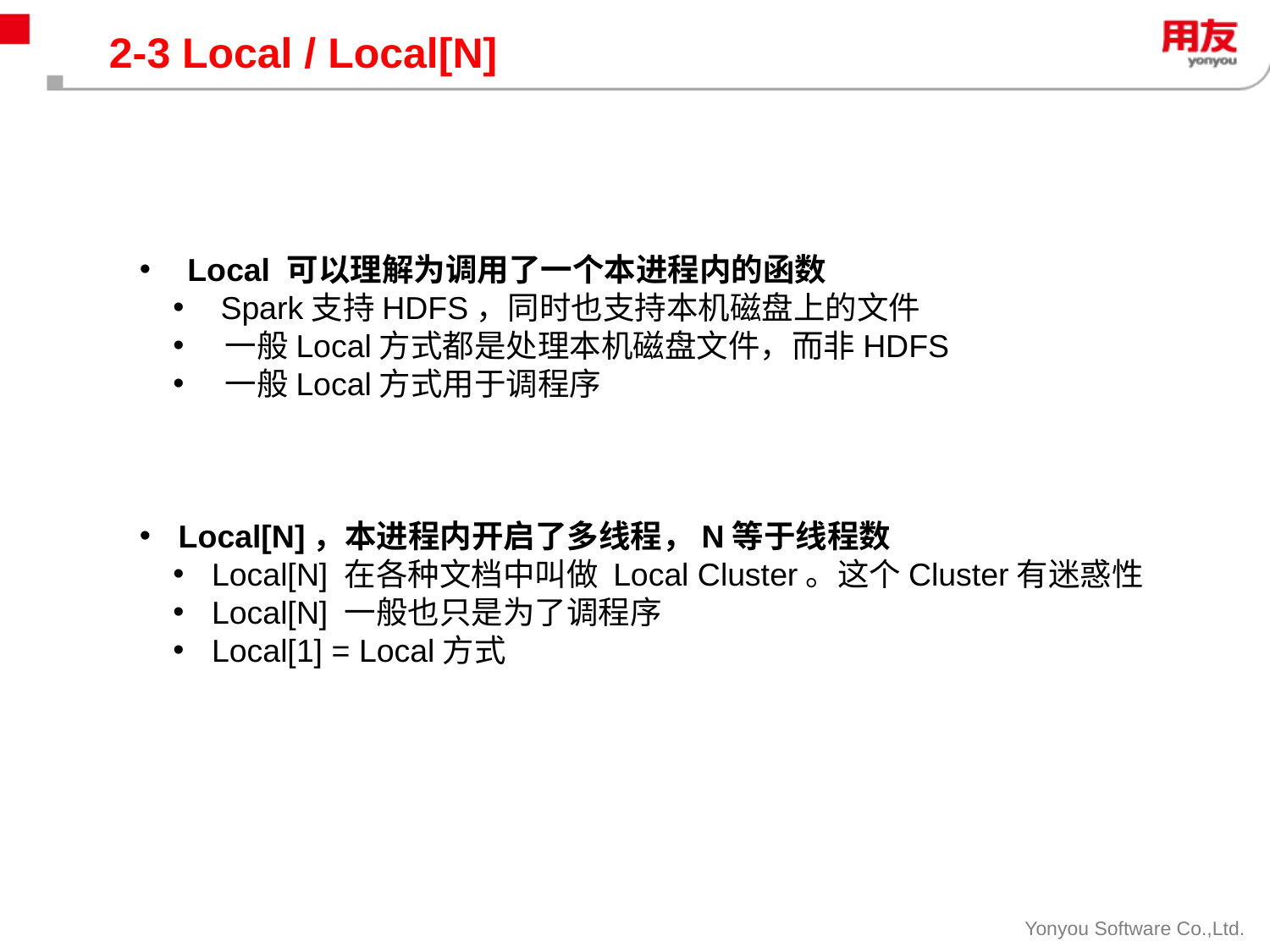

# 2-3 Local / Local[N]
  Local 可以理解为调用了一个本进程内的函数
  Spark支持HDFS，同时也支持本机磁盘上的文件
  一般Local方式都是处理本机磁盘文件，而非HDFS
  一般Local方式用于调程序

 Local[N]，本进程内开启了多线程，N等于线程数
 Local[N] 在各种文档中叫做 Local Cluster。这个Cluster有迷惑性
 Local[N] 一般也只是为了调程序
 Local[1] = Local方式